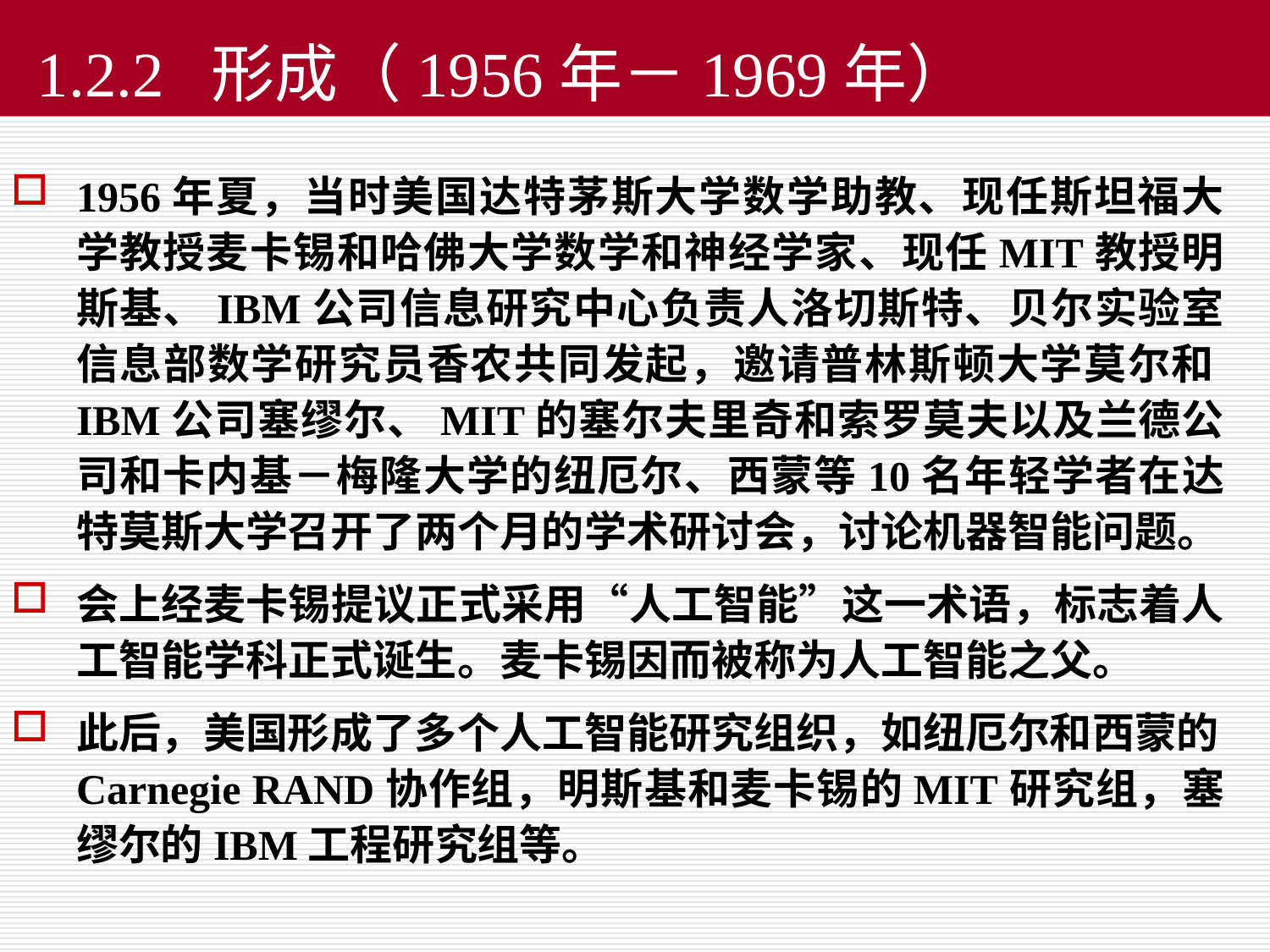

# 1.2.2  形成（1956年－1969年）
1956年夏，当时美国达特茅斯大学数学助教、现任斯坦福大学教授麦卡锡和哈佛大学数学和神经学家、现任MIT教授明斯基、IBM公司信息研究中心负责人洛切斯特、贝尔实验室信息部数学研究员香农共同发起，邀请普林斯顿大学莫尔和IBM公司塞缪尔、MIT的塞尔夫里奇和索罗莫夫以及兰德公司和卡内基－梅隆大学的纽厄尔、西蒙等10名年轻学者在达特莫斯大学召开了两个月的学术研讨会，讨论机器智能问题。
会上经麦卡锡提议正式采用“人工智能”这一术语，标志着人工智能学科正式诞生。麦卡锡因而被称为人工智能之父。
此后，美国形成了多个人工智能研究组织，如纽厄尔和西蒙的Carnegie RAND协作组，明斯基和麦卡锡的MIT研究组，塞缪尔的IBM工程研究组等。
35